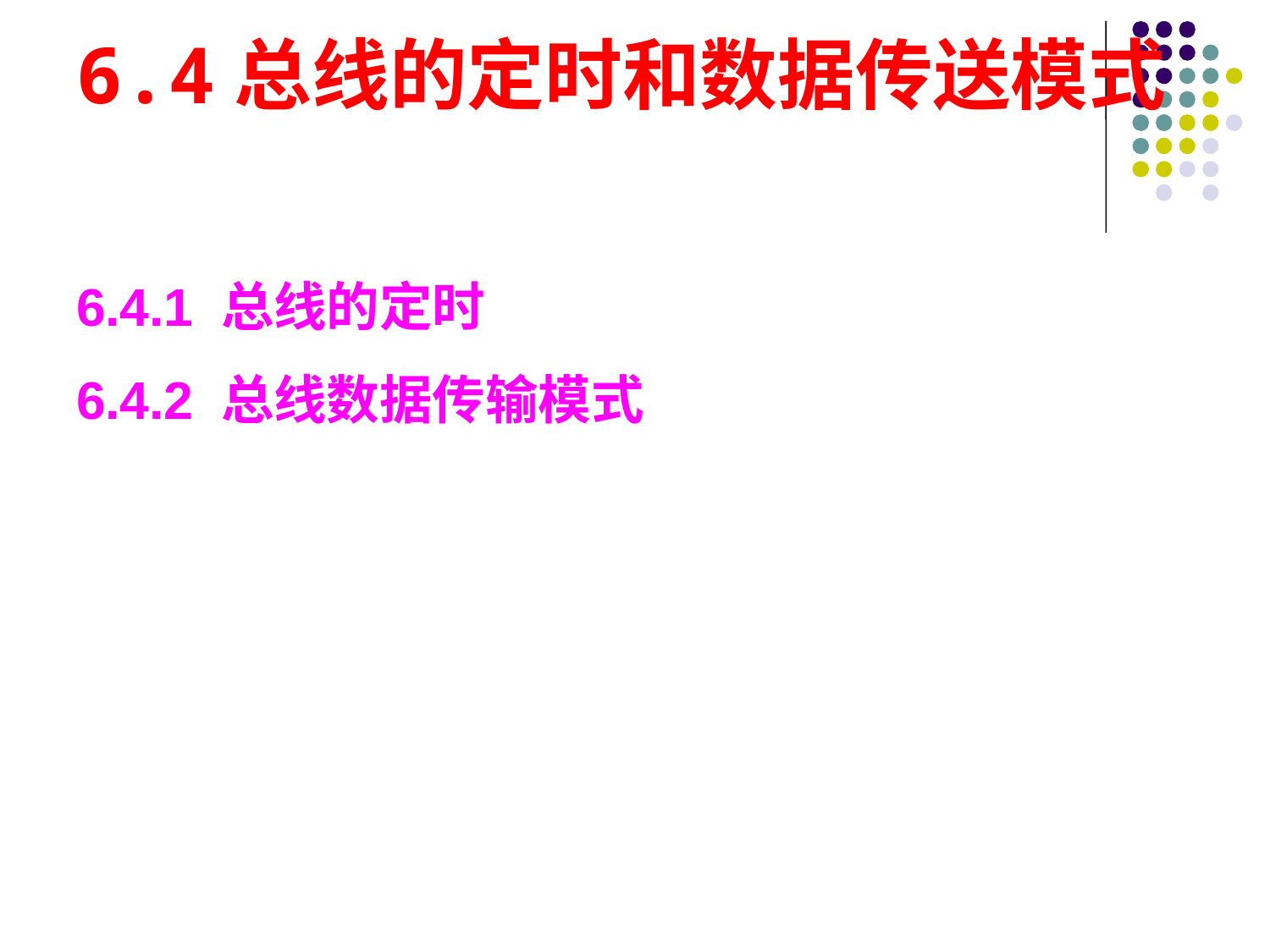

# 6.4总线的定时和数据传送模式
6.4.1 总线的定时
6.4.2 总线数据传输模式
28